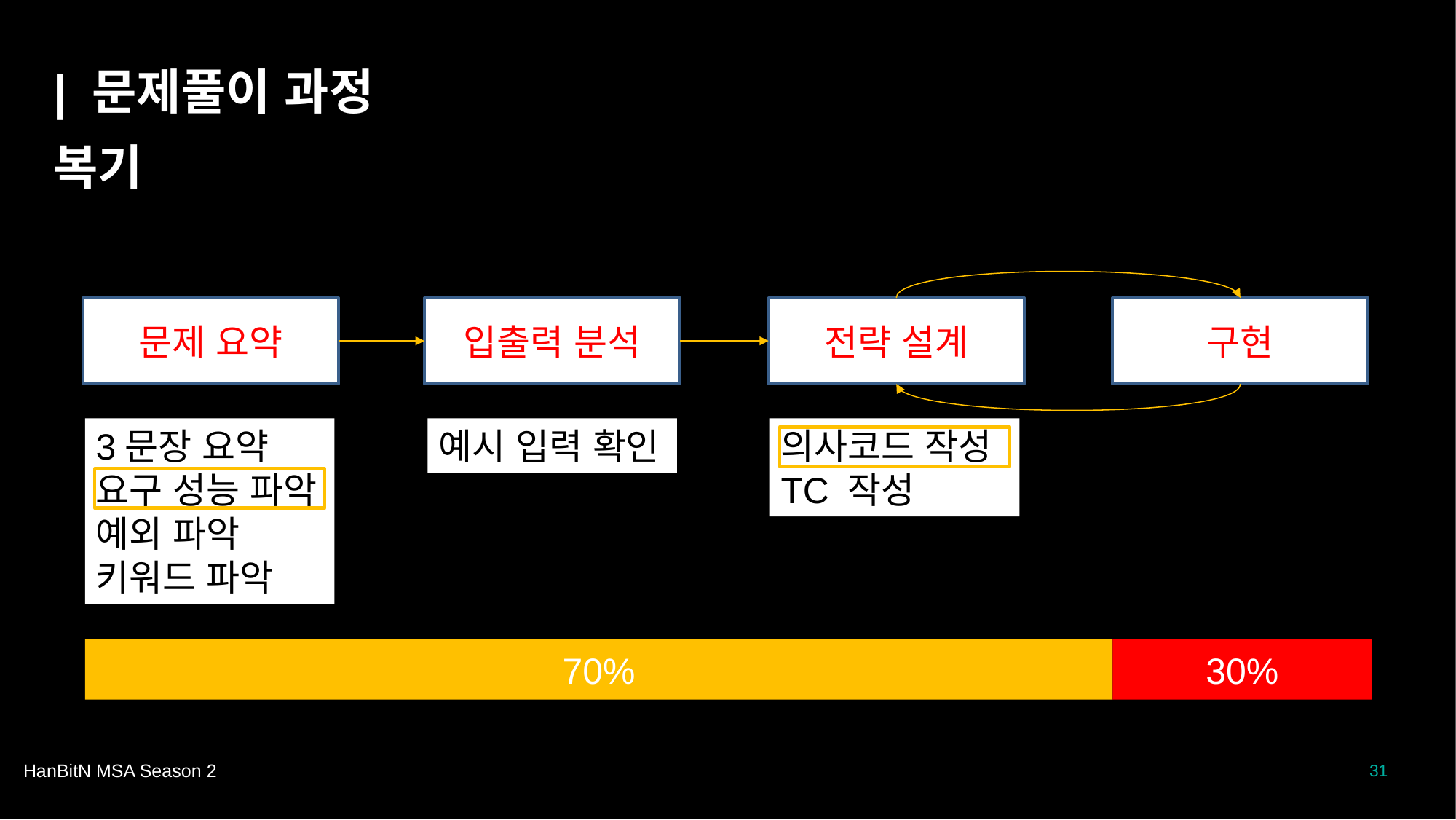

| 문제풀이 과정 복기
문제 요약
입출력 분석
전략 설계
구현
3문장 요약
요구 성능 파악
예외 파악
키워드 파악
예시 입력 확인
의사코드 작성
TC 작성

70%
30%